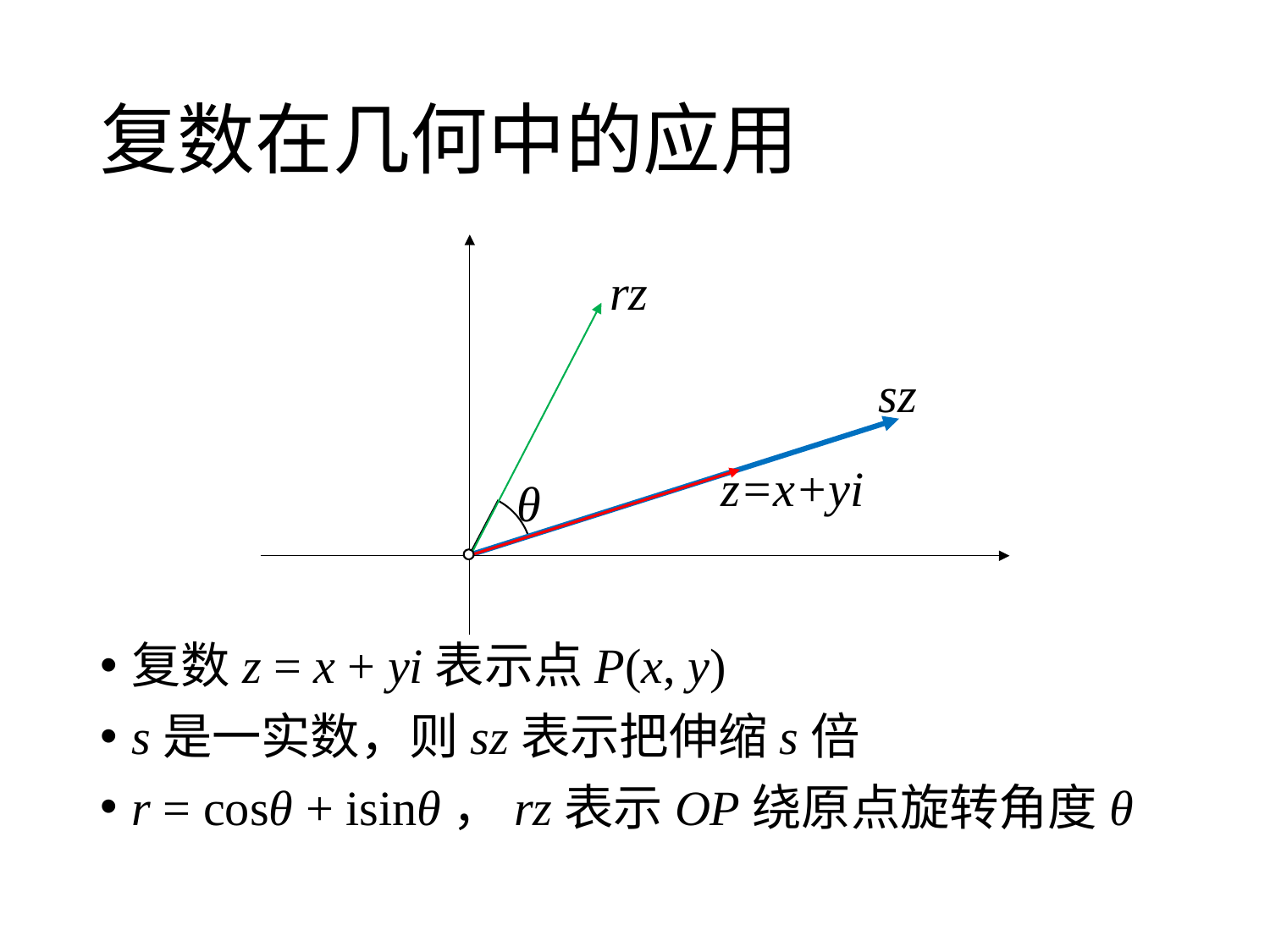

# 复数在几何中的应用
rz
sz
z=x+yi
θ

复数z = x + yi表示点P(x, y)
s是一实数，则sz表示把伸缩s倍
r = cosθ + isinθ，rz表示OP绕原点旋转角度θ